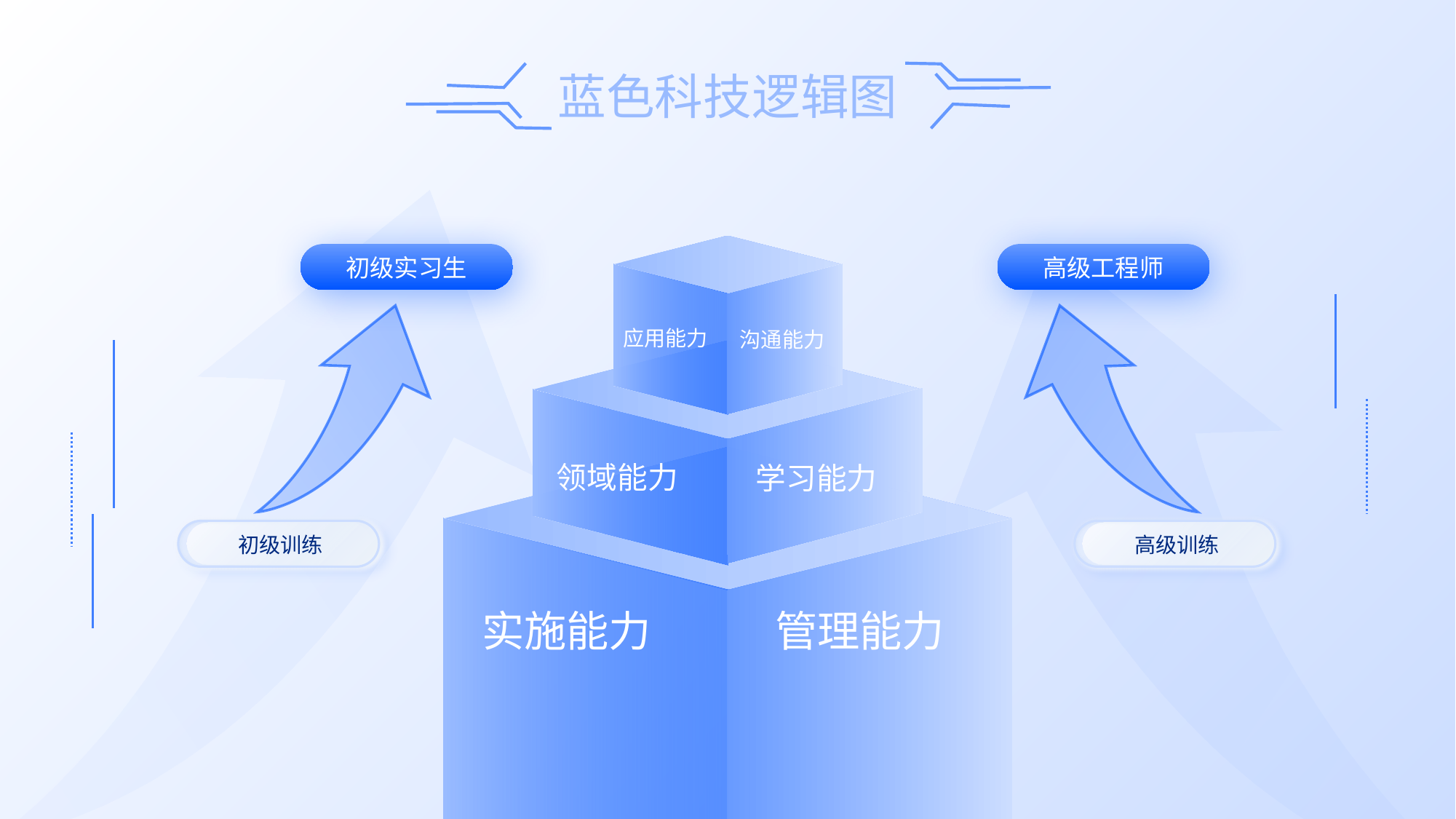

初级实习生

高级工程师

应用能力
沟通能力

领域能力
学习能力

初级训练

高级训练
实施能力
管理能力